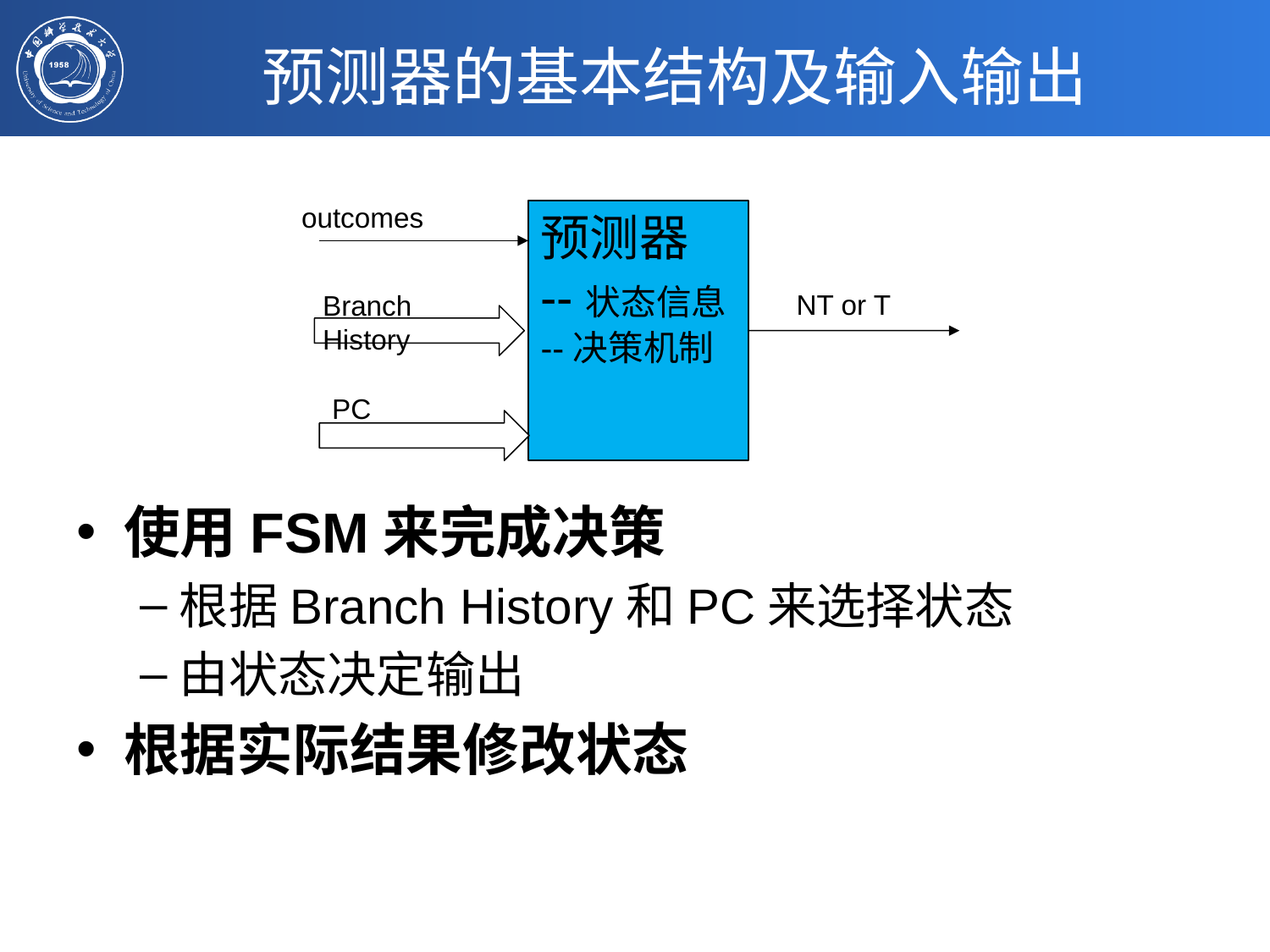

# 预测器的基本结构及输入输出

使用FSM来完成决策
根据Branch History和PC来选择状态
由状态决定输出
根据实际结果修改状态
outcomes
预测器
--状态信息
--决策机制
NT or T
Branch History

PC